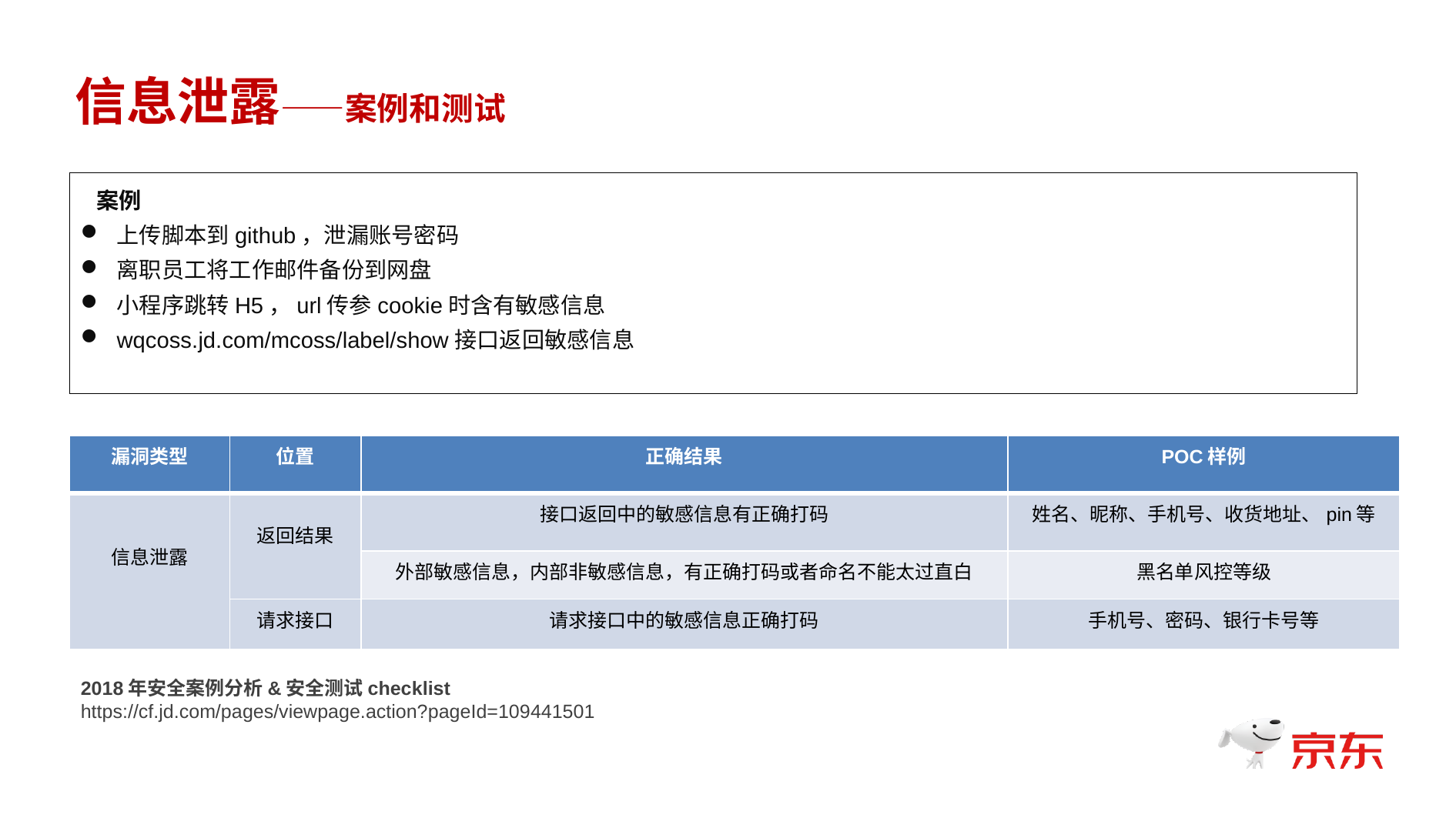

信息泄露——案例和测试
  案例
上传脚本到github，泄漏账号密码
离职员工将工作邮件备份到网盘
小程序跳转H5，url传参cookie时含有敏感信息
wqcoss.jd.com/mcoss/label/show接口返回敏感信息

01
做最好的PPT，给最好的你。更多作品请在稻壳儿搜索：没有肉的鸡腿。
| 漏洞类型 | 位置 | 正确结果 | POC样例 |
| --- | --- | --- | --- |
| 信息泄露 | 返回结果 | 接口返回中的敏感信息有正确打码 | 姓名、昵称、手机号、收货地址、pin等 |
|  |  | 外部敏感信息，内部非敏感信息，有正确打码或者命名不能太过直白 | 黑名单风控等级 |
|  | 请求接口 | 请求接口中的敏感信息正确打码 | 手机号、密码、银行卡号等 |
2018年安全案例分析&安全测试checklist
https://cf.jd.com/pages/viewpage.action?pageId=109441501